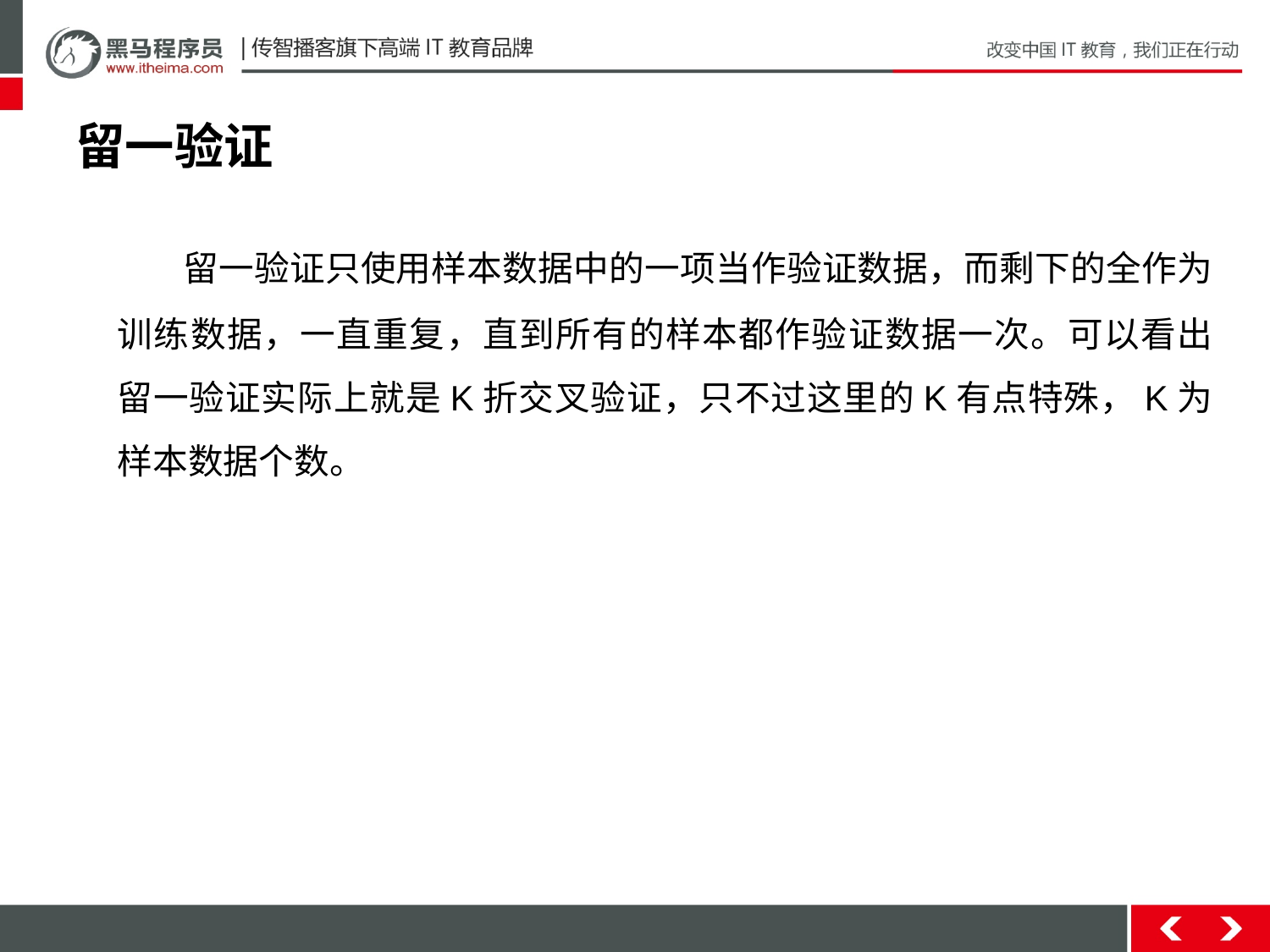

# 留一验证
 留一验证只使用样本数据中的一项当作验证数据，而剩下的全作为训练数据，一直重复，直到所有的样本都作验证数据一次。可以看出留一验证实际上就是K折交叉验证，只不过这里的K有点特殊，K为样本数据个数。